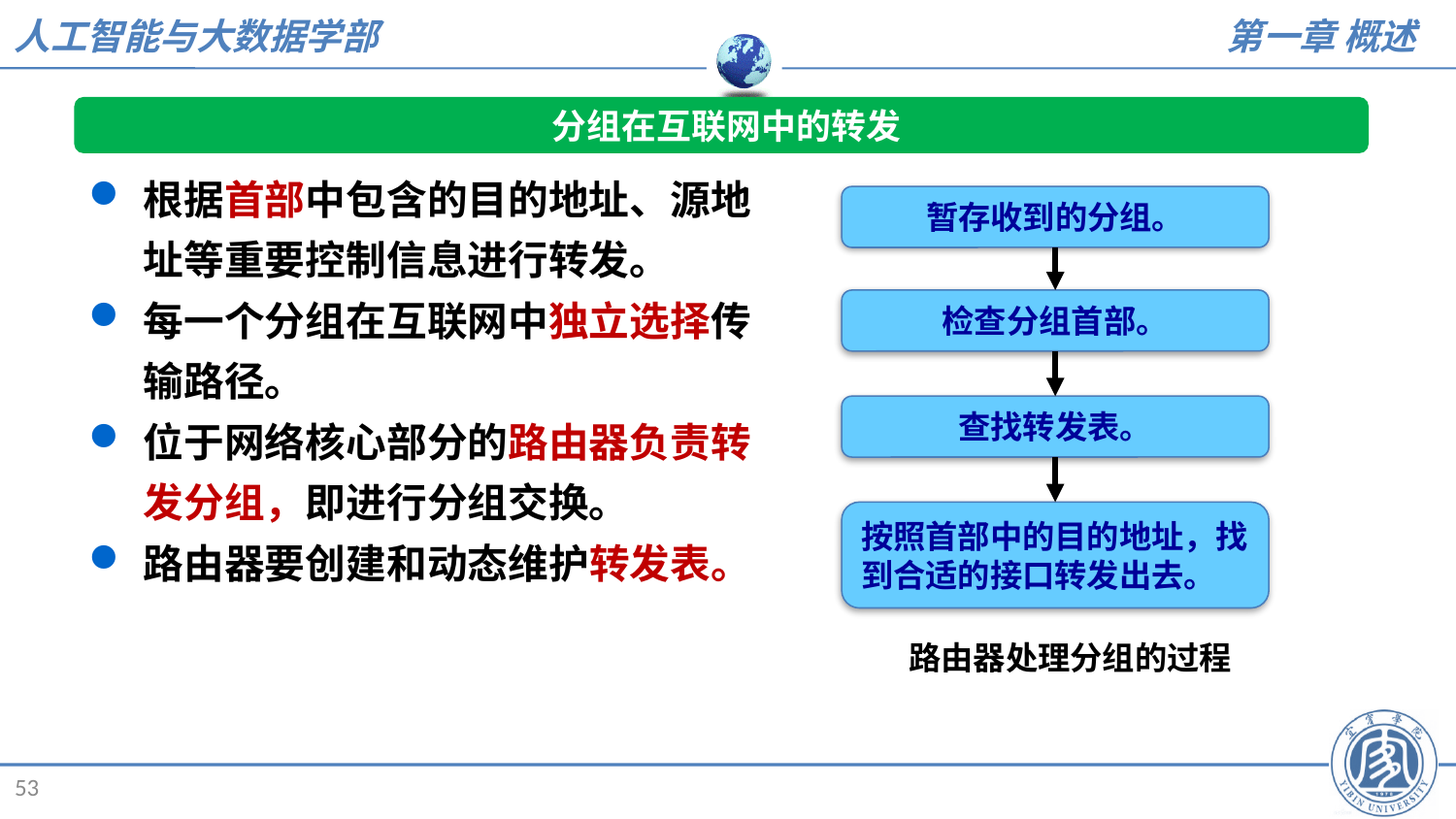

分组在互联网中的转发
根据首部中包含的目的地址、源地址等重要控制信息进行转发。
每一个分组在互联网中独立选择传输路径。
位于网络核心部分的路由器负责转发分组，即进行分组交换。
路由器要创建和动态维护转发表。

暂存收到的分组。
检查分组首部。
查找转发表。
按照首部中的目的地址，找到合适的接口转发出去。
路由器处理分组的过程
53